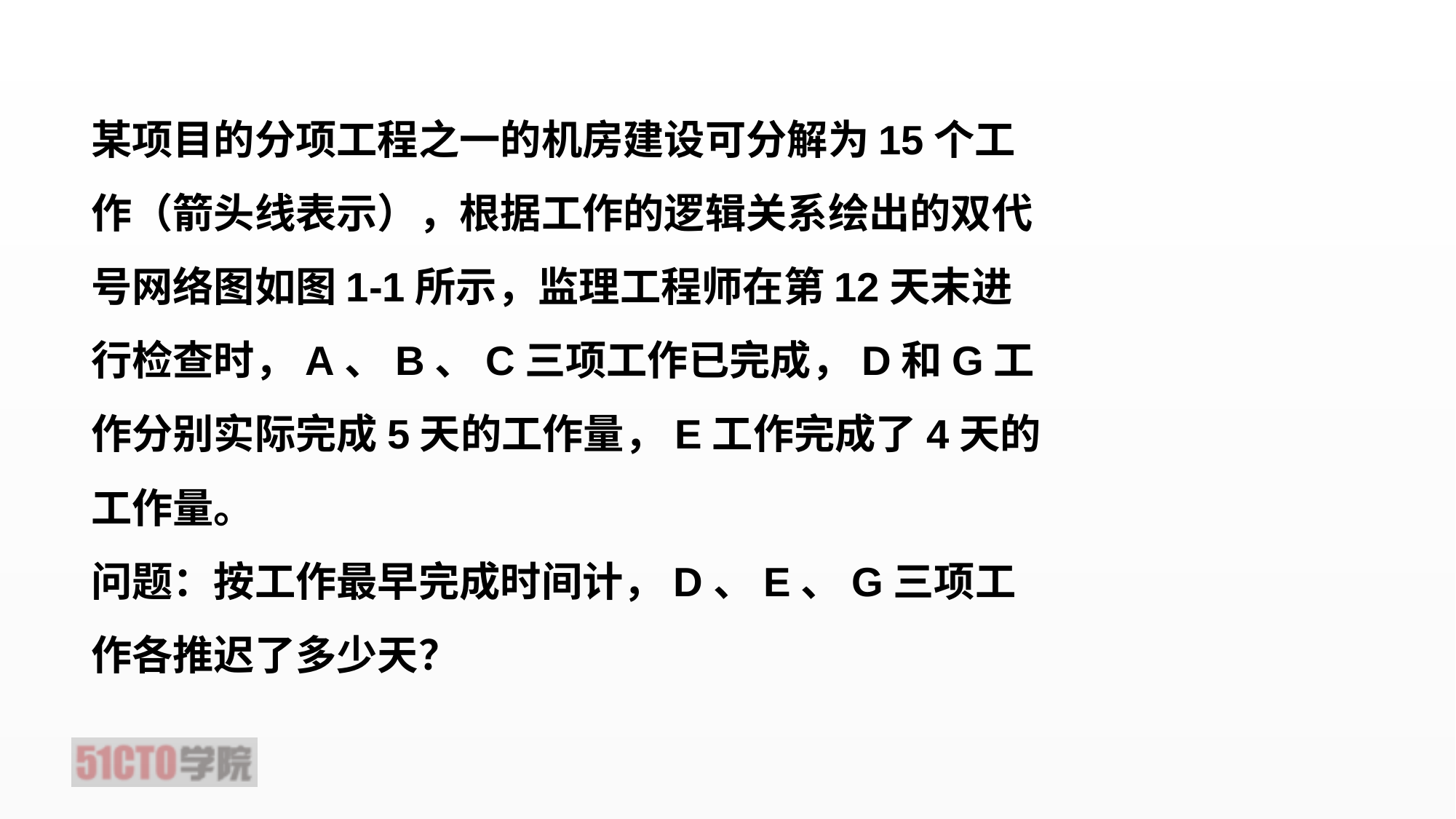

某项目的分项工程之一的机房建设可分解为15个工作（箭头线表示），根据工作的逻辑关系绘出的双代号网络图如图1-1所示，监理工程师在第12天末进行检查时，A、B、C三项工作已完成，D和G工作分别实际完成5天的工作量，E工作完成了4天的工作量。
问题：按工作最早完成时间计，D、E、G三项工作各推迟了多少天？